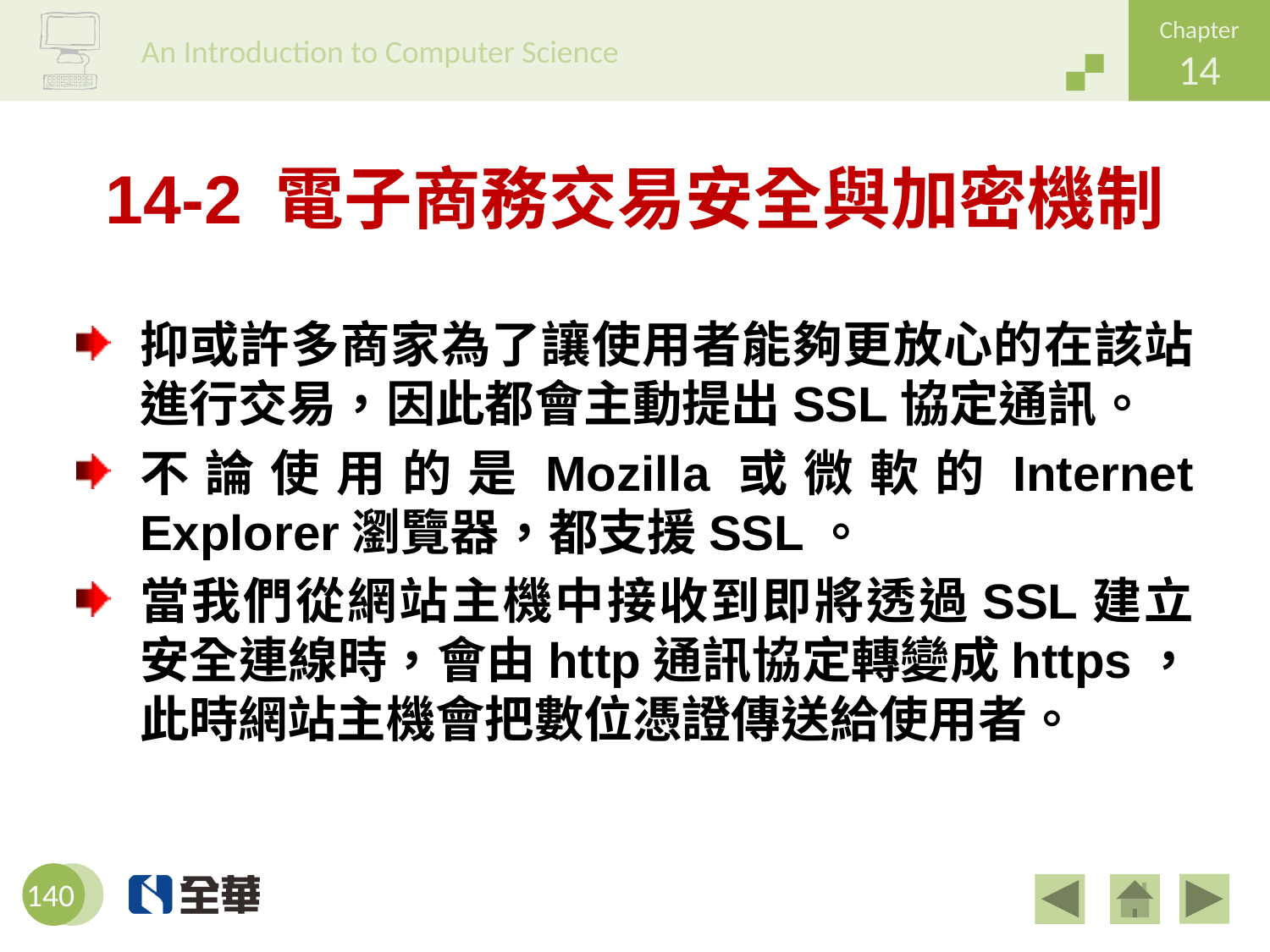

# 14-2 電子商務交易安全與加密機制
抑或許多商家為了讓使用者能夠更放心的在該站進行交易，因此都會主動提出SSL協定通訊。
不論使用的是Mozilla或微軟的Internet Explorer瀏覽器，都支援SSL。
當我們從網站主機中接收到即將透過SSL建立安全連線時，會由http通訊協定轉變成https，此時網站主機會把數位憑證傳送給使用者。